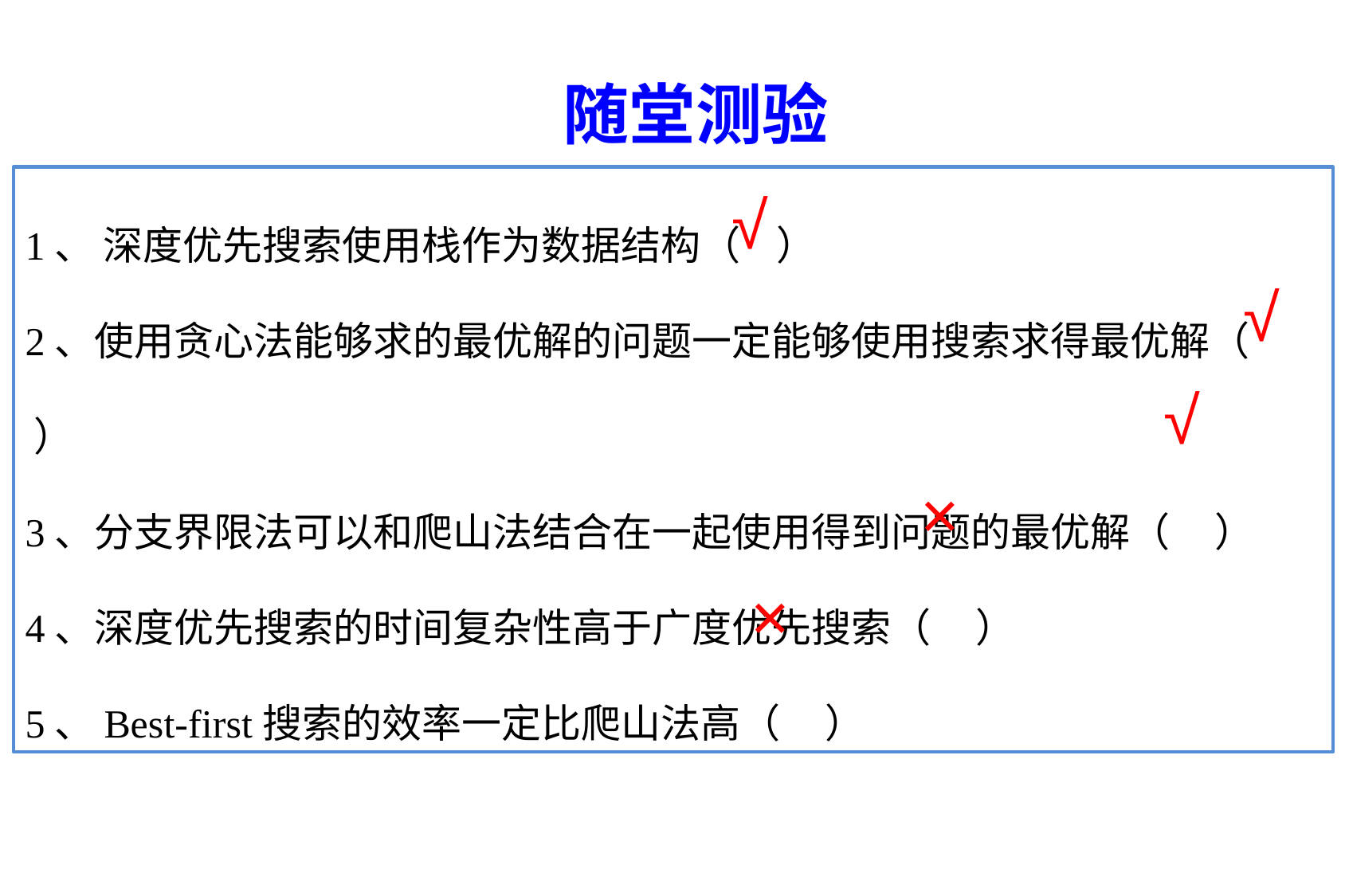

随堂测验
1、 深度优先搜索使用栈作为数据结构（    ）
2、使用贪心法能够求的最优解的问题一定能够使用搜索求得最优解（     ）
3、分支界限法可以和爬山法结合在一起使用得到问题的最优解（     ）
4、深度优先搜索的时间复杂性高于广度优先搜索（     ）
5、Best-first搜索的效率一定比爬山法高（     ）
√
√
√
×
×